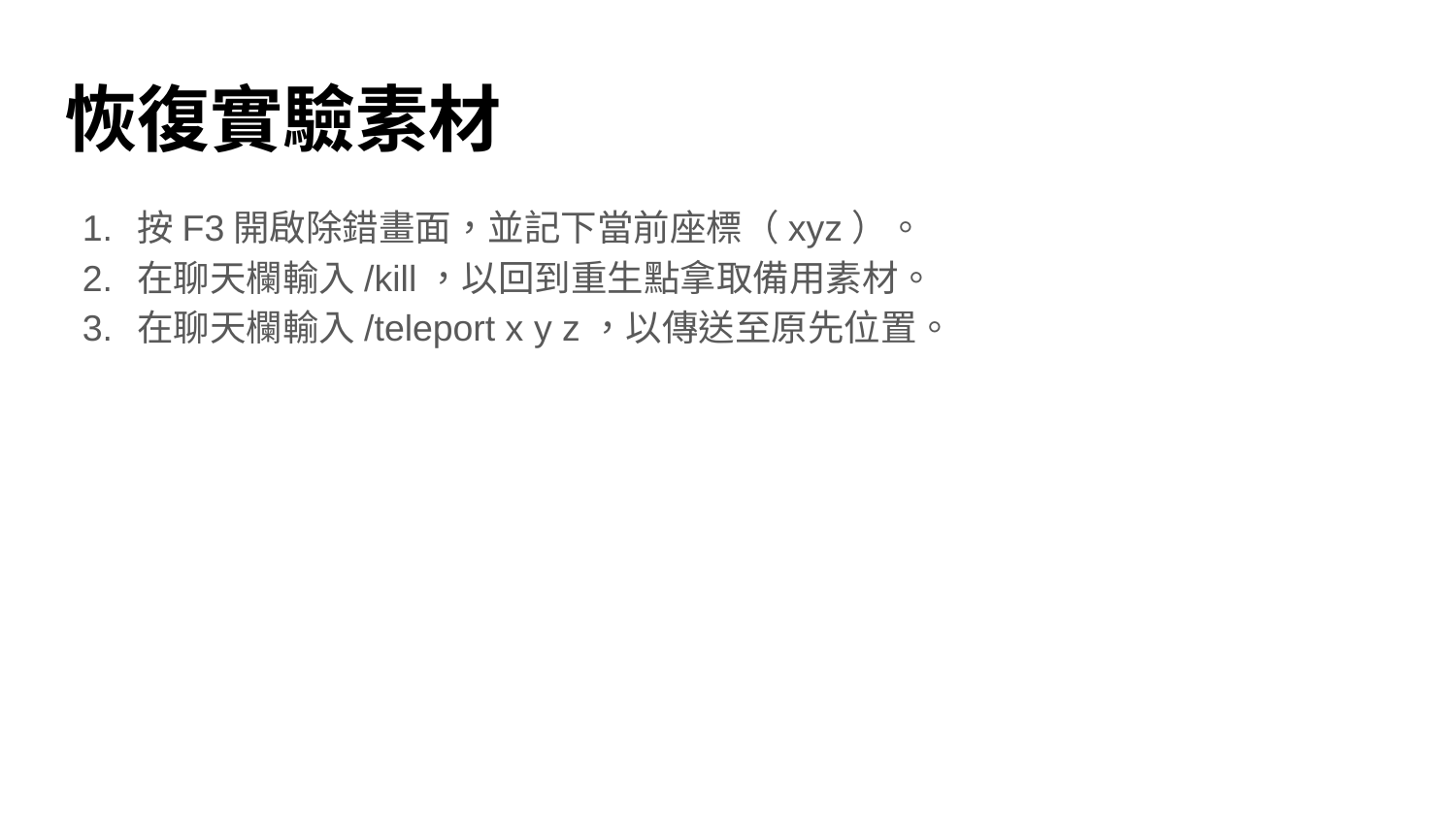

# 恢復實驗素材
按F3開啟除錯畫面，並記下當前座標（xyz）。
在聊天欄輸入/kill，以回到重生點拿取備用素材。
在聊天欄輸入/teleport x y z，以傳送至原先位置。